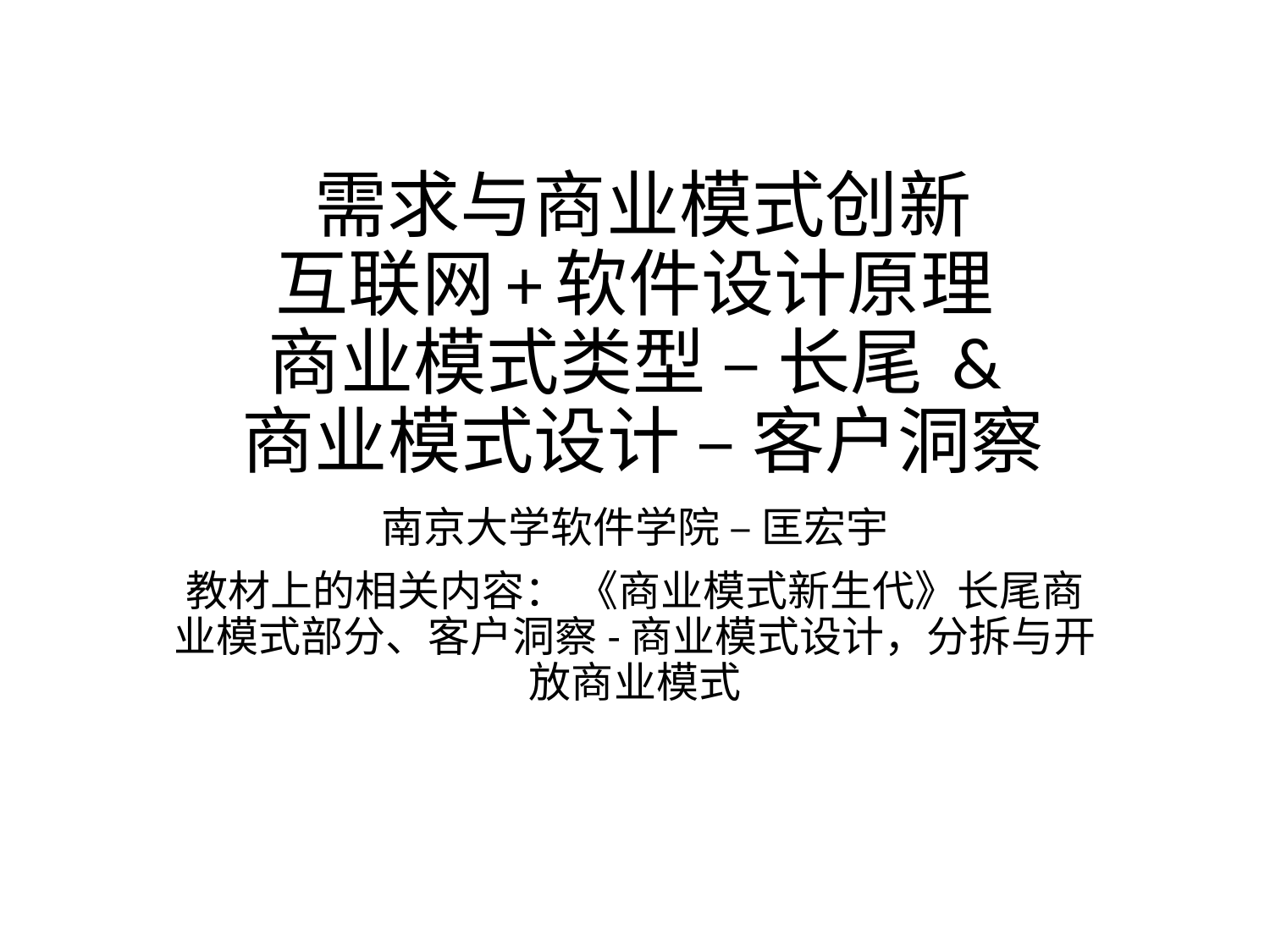

# 需求与商业模式创新 互联网+软件设计原理 商业模式类型 – 长尾 & 商业模式设计 – 客户洞察
南京大学软件学院 – 匡宏宇
教材上的相关内容： 《商业模式新生代》长尾商业模式部分、客户洞察-商业模式设计，分拆与开放商业模式